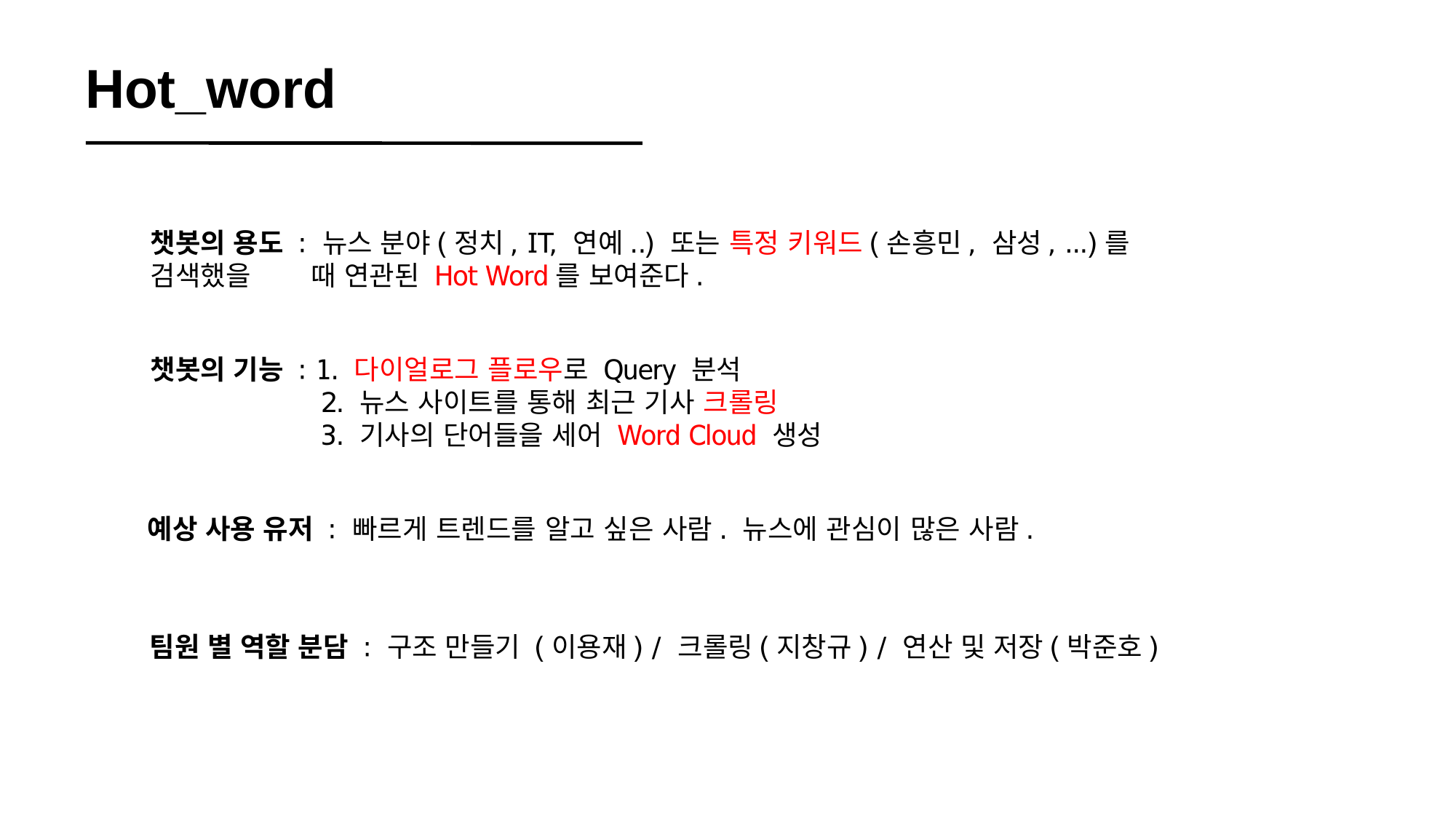

Hot_word
챗봇의 용도 : 뉴스 분야(정치, IT, 연예..) 또는 특정 키워드(손흥민, 삼성, …)를 검색했을 	      때 연관된 Hot Word를 보여준다.
챗봇의 기능 : 1. 다이얼로그 플로우로 Query 분석
                    2. 뉴스 사이트를 통해 최근 기사 크롤링
                    3. 기사의 단어들을 세어 Word Cloud 생성
예상 사용 유저 : 빠르게 트렌드를 알고 싶은 사람. 뉴스에 관심이 많은 사람.
팀원 별 역할 분담 : 구조 만들기 (이용재) / 크롤링(지창규) / 연산 및 저장(박준호)